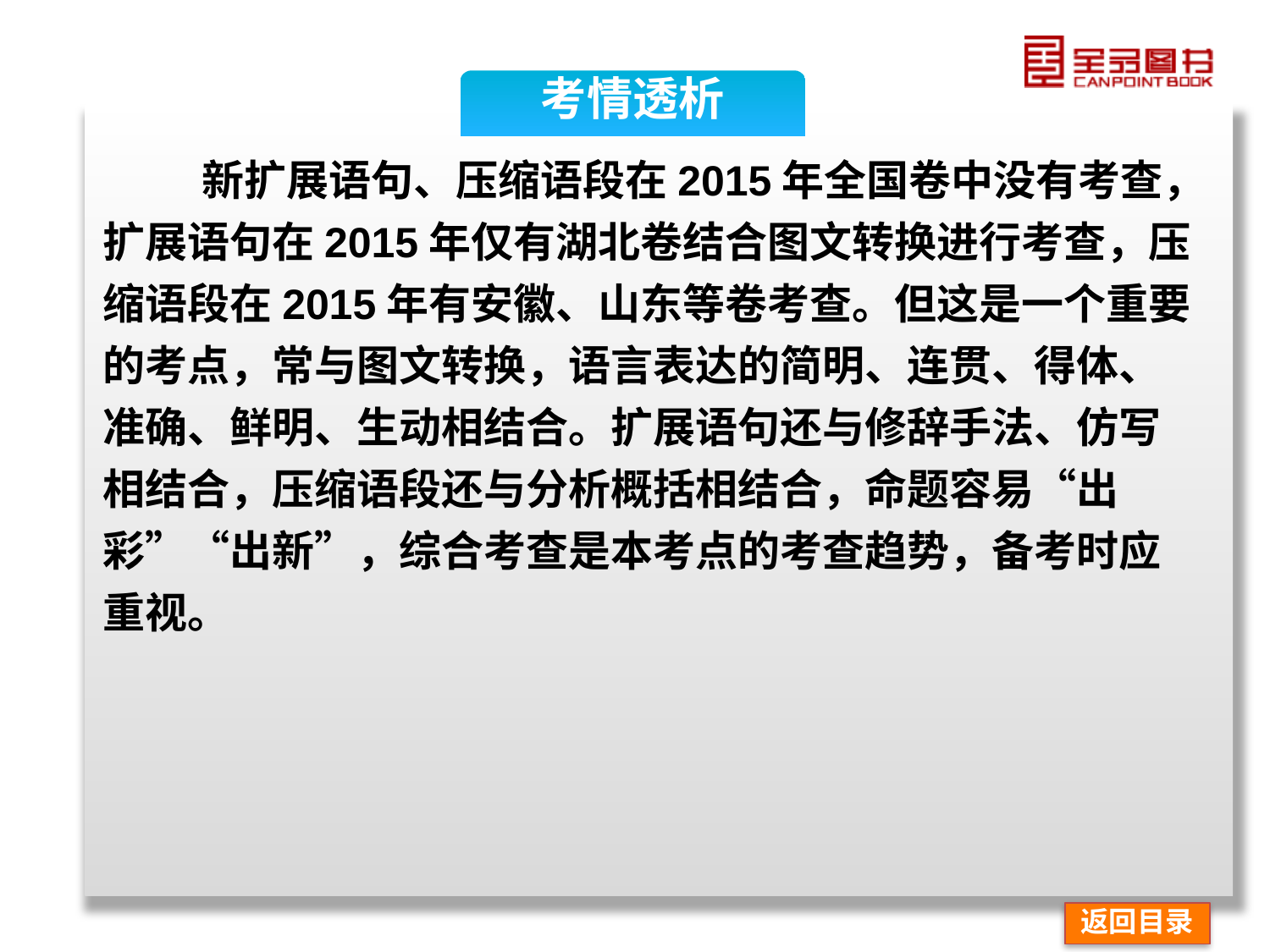

考情透析
新扩展语句、压缩语段在2015年全国卷中没有考查，扩展语句在2015年仅有湖北卷结合图文转换进行考查，压缩语段在2015年有安徽、山东等卷考查。但这是一个重要的考点，常与图文转换，语言表达的简明、连贯、得体、准确、鲜明、生动相结合。扩展语句还与修辞手法、仿写相结合，压缩语段还与分析概括相结合，命题容易“出彩”“出新”，综合考查是本考点的考查趋势，备考时应重视。
返回目录